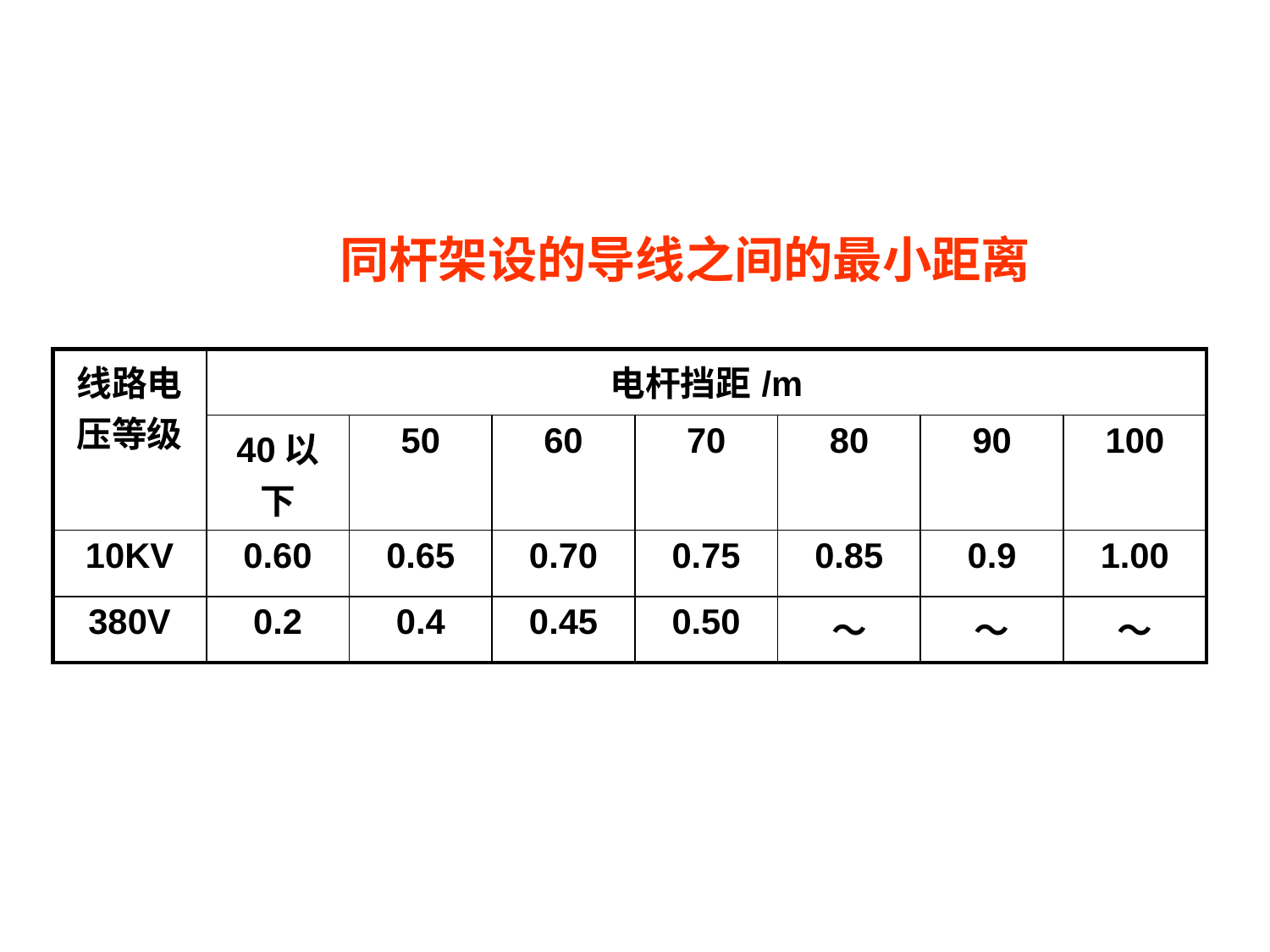

同杆架设的导线之间的最小距离
| 线路电压等级 | 电杆挡距/m |  |  |  |  |  |  |
| --- | --- | --- | --- | --- | --- | --- | --- |
|  | 40以下 | 50 | 60 | 70 | 80 | 90 | 100 |
| 10KV | 0.60 | 0.65 | 0.70 | 0.75 | 0.85 | 0.9 | 1.00 |
| 380V | 0.2 | 0.4 | 0.45 | 0.50 | ～ | ～ | ～ |